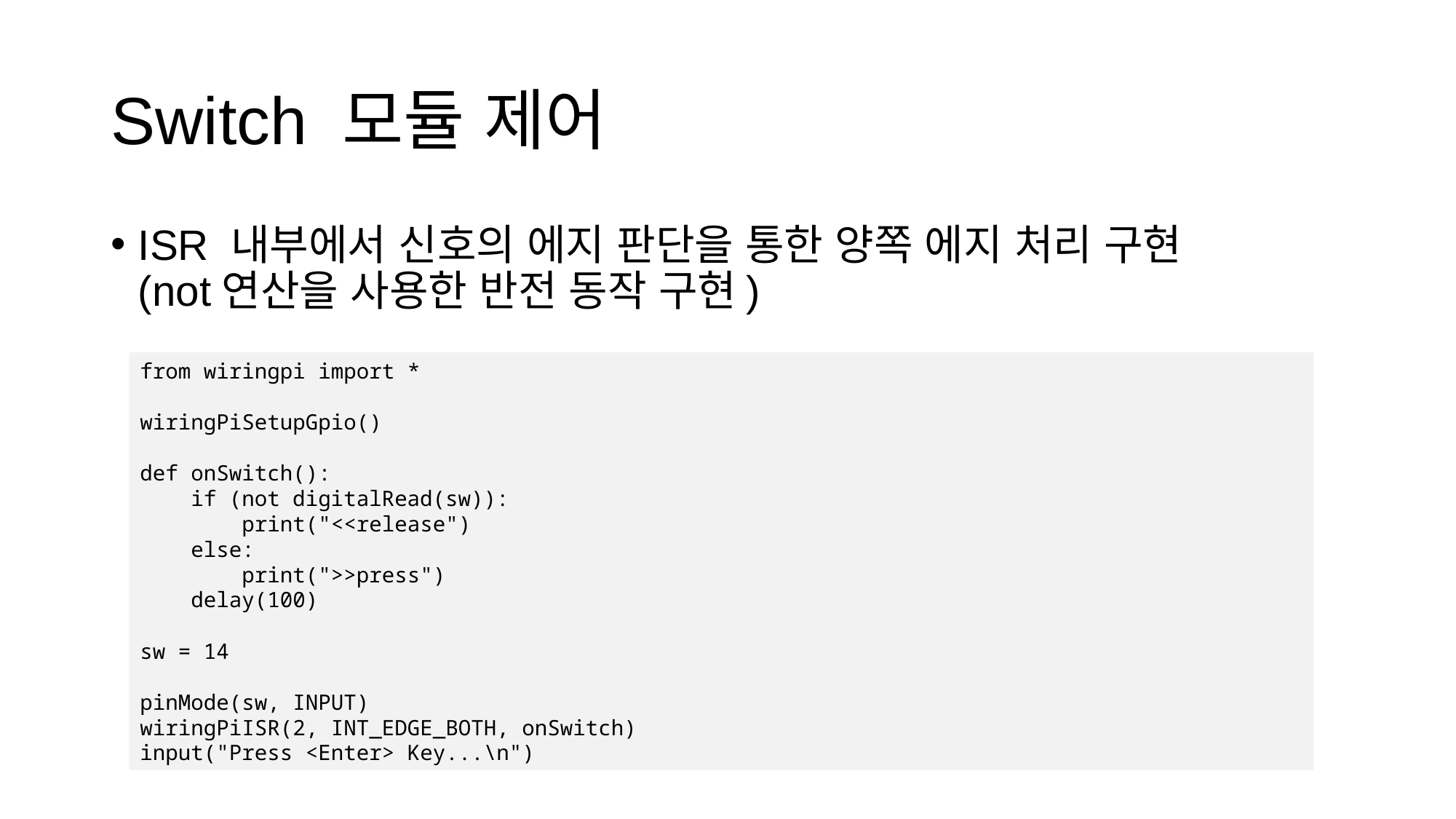

# Switch 모듈 제어
ISR 내부에서 신호의 에지 판단을 통한 양쪽 에지 처리 구현
(not연산을 사용한 반전 동작 구현)

from wiringpi import *

wiringPiSetupGpio()

def onSwitch():
    if (not digitalRead(sw)):
        print("<<release")
    else:
        print(">>press")
    delay(100)

sw = 14

pinMode(sw, INPUT)
wiringPiISR(2, INT_EDGE_BOTH, onSwitch)
input("Press <Enter> Key...\n")